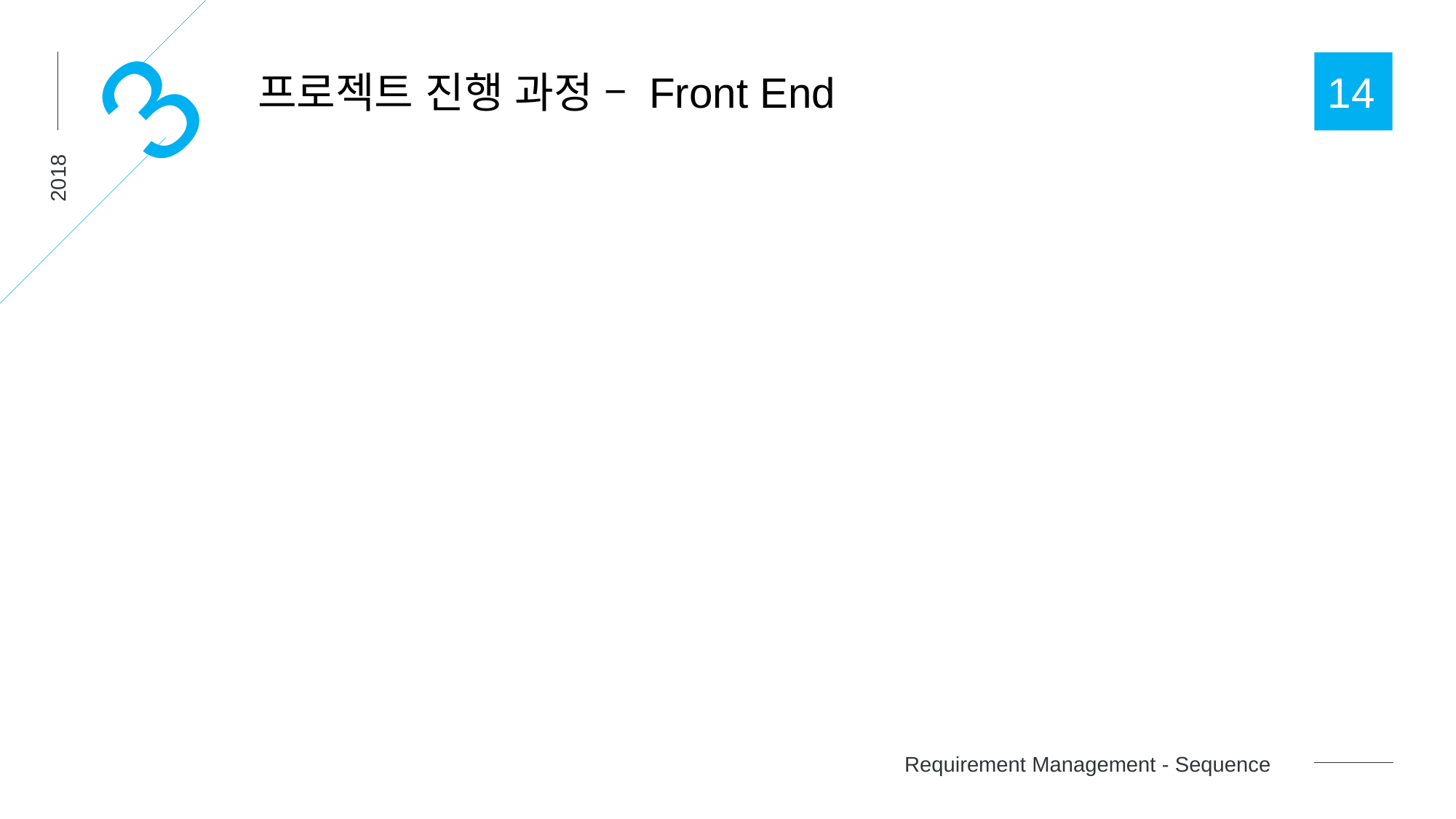

3

프로젝트 진행 과정 – Front End
14
2018
Requirement Management - Sequence